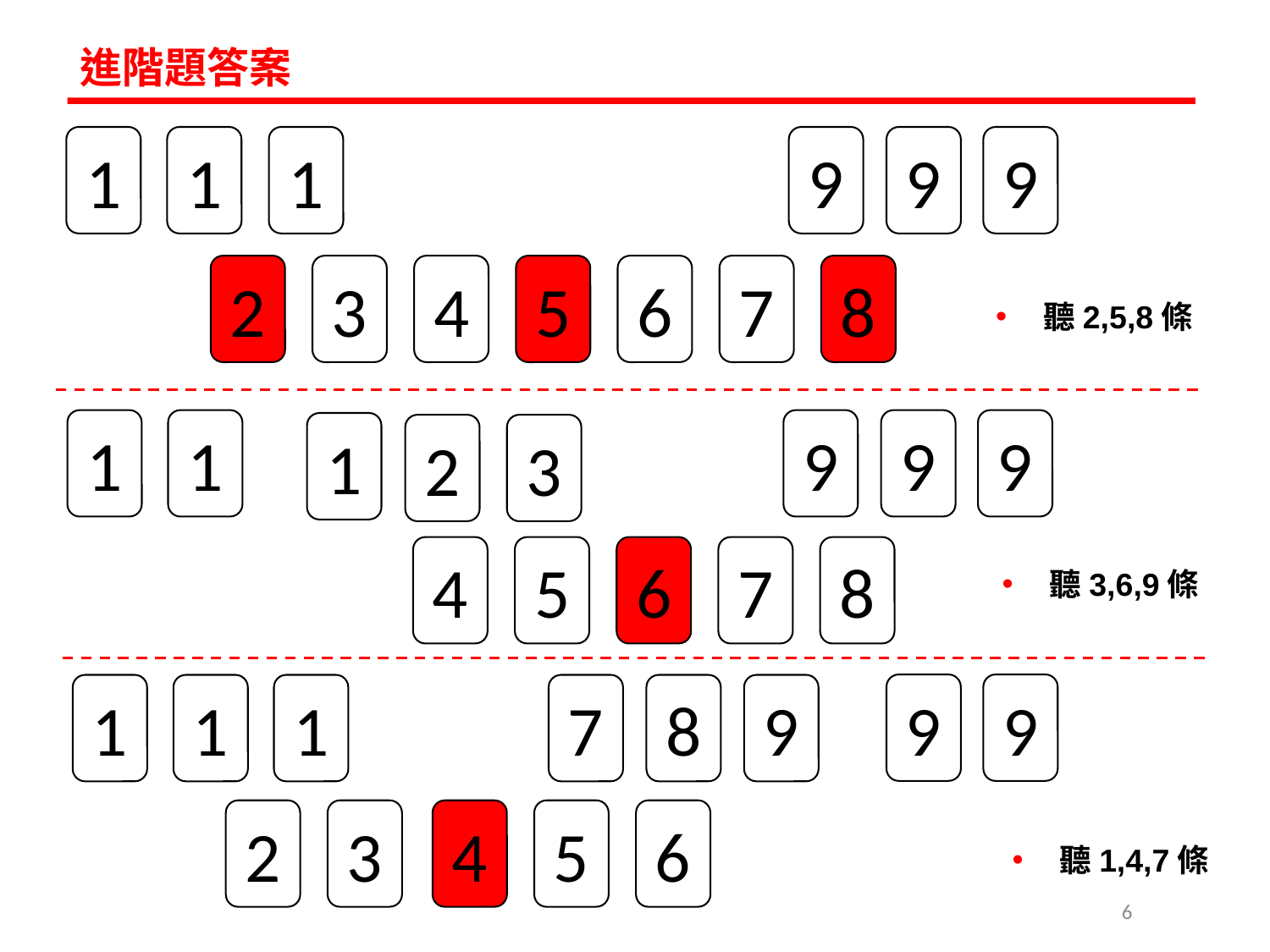

進階題答案
1
1
1
9
9
9
2
3
4
5
6
7
8
聽2,5,8條
9
9
9
1
1
1
2
3
4
5
6
7
8
聽3,6,9條
9
9
1
1
1
7
8
9
2
3
4
5
6
聽1,4,7條
6